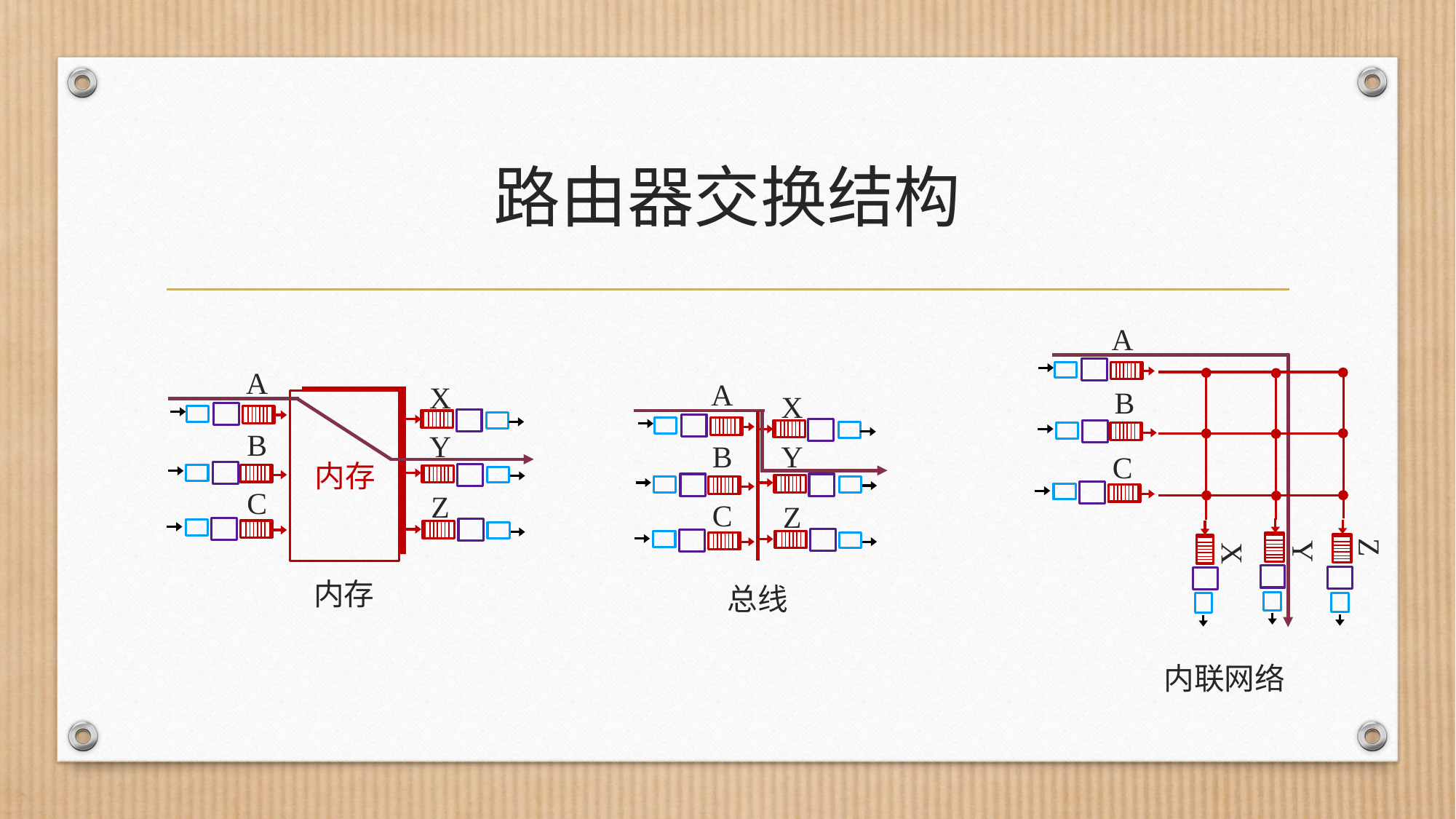

# 路由器交换结构
A

B

C

Z

Y
X

内联网络
A
X

B
Y
内存

C
Z

内存

A
X

B
Y

C
Z

总线